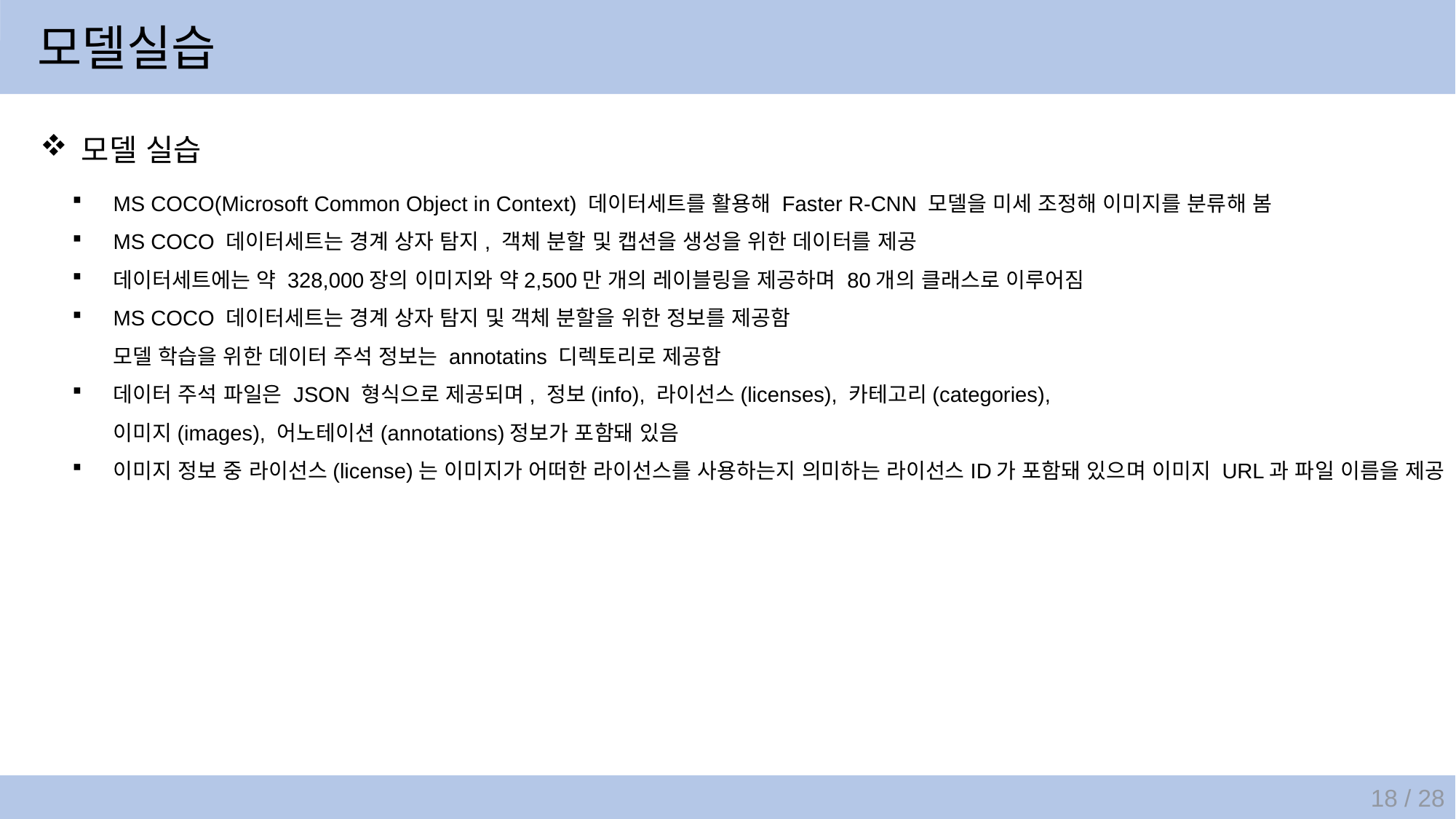

모델실습
모델 실습
MS COCO(Microsoft Common Object in Context) 데이터세트를 활용해 Faster R-CNN 모델을 미세 조정해 이미지를 분류해 봄
MS COCO 데이터세트는 경계 상자 탐지, 객체 분할 및 캡션을 생성을 위한 데이터를 제공
데이터세트에는 약 328,000장의 이미지와 약2,500만 개의 레이블링을 제공하며 80개의 클래스로 이루어짐
MS COCO 데이터세트는 경계 상자 탐지 및 객체 분할을 위한 정보를 제공함
모델 학습을 위한 데이터 주석 정보는 annotatins 디렉토리로 제공함
데이터 주석 파일은 JSON 형식으로 제공되며, 정보(info), 라이선스(licenses), 카테고리(categories),
이미지(images), 어노테이션(annotations)정보가 포함돼 있음
이미지 정보 중 라이선스(license)는 이미지가 어떠한 라이선스를 사용하는지 의미하는 라이선스ID가 포함돼 있으며 이미지 URL과 파일 이름을 제공
18 / 28